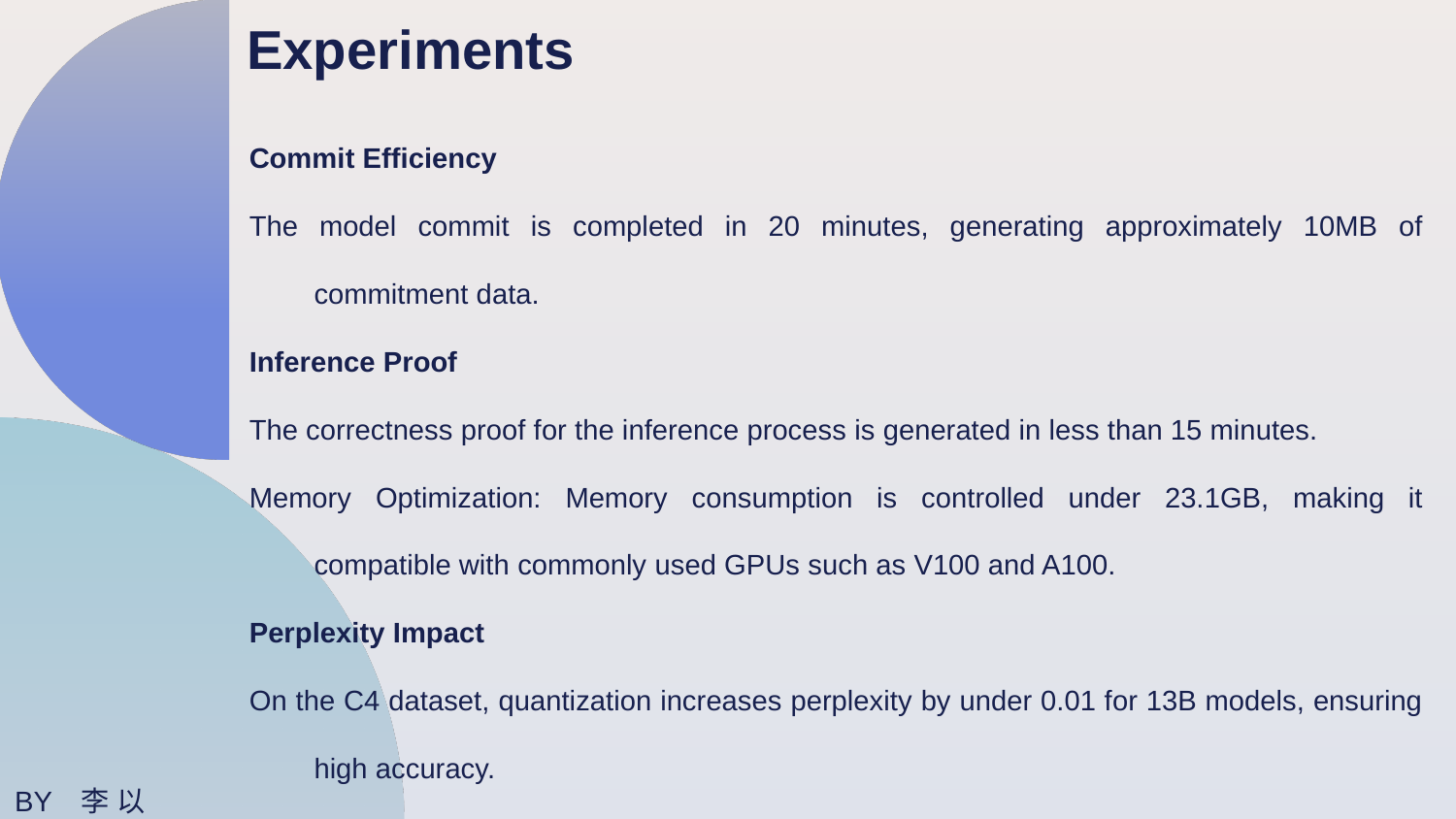

Experiments
Commit Efficiency
The model commit is completed in 20 minutes, generating approximately 10MB of commitment data.
Inference Proof
The correctness proof for the inference process is generated in less than 15 minutes.
Memory Optimization: Memory consumption is controlled under 23.1GB, making it compatible with commonly used GPUs such as V100 and A100.
Perplexity Impact
On the C4 dataset, quantization increases perplexity by under 0.01 for 13B models, ensuring high accuracy.
BY 李以謙